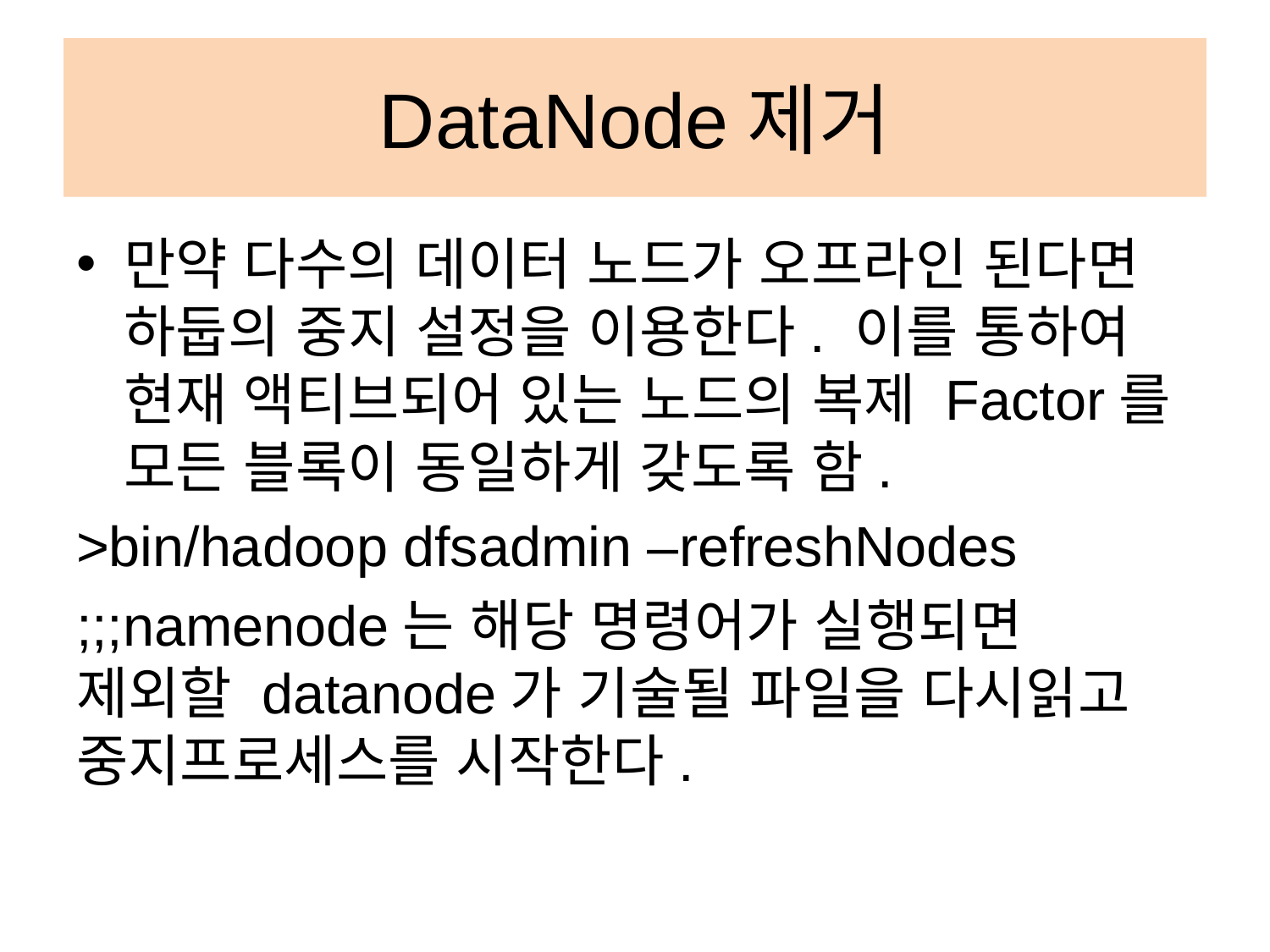

# DataNode제거
만약 다수의 데이터 노드가 오프라인 된다면 하둡의 중지 설정을 이용한다. 이를 통하여 현재 액티브되어 있는 노드의 복제 Factor를 모든 블록이 동일하게 갖도록 함.
>bin/hadoop dfsadmin –refreshNodes
;;;namenode는 해당 명령어가 실행되면 제외할 datanode가 기술될 파일을 다시읽고 중지프로세스를 시작한다.